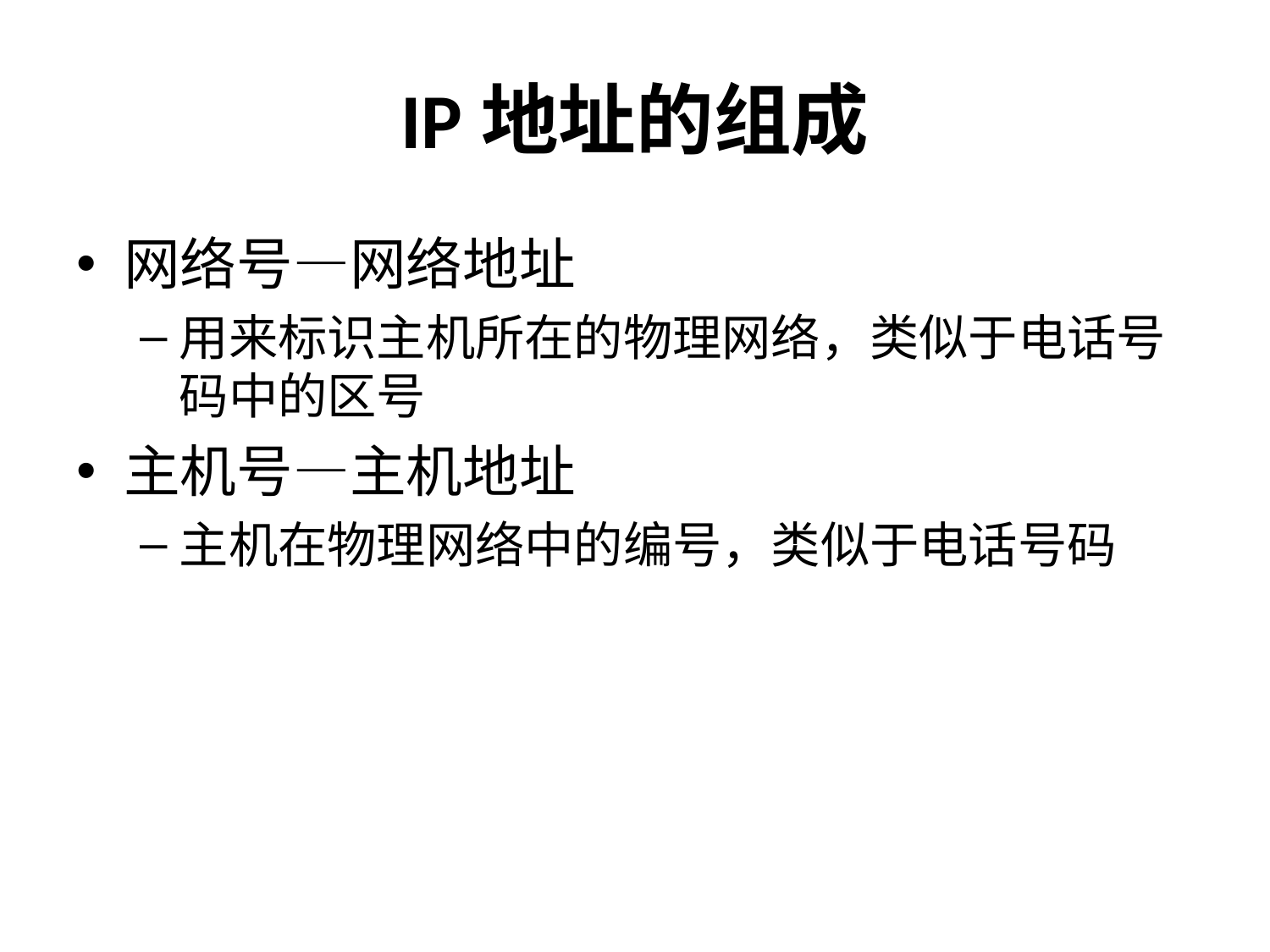

# IP地址的组成
网络号—网络地址
用来标识主机所在的物理网络，类似于电话号码中的区号
主机号—主机地址
主机在物理网络中的编号，类似于电话号码